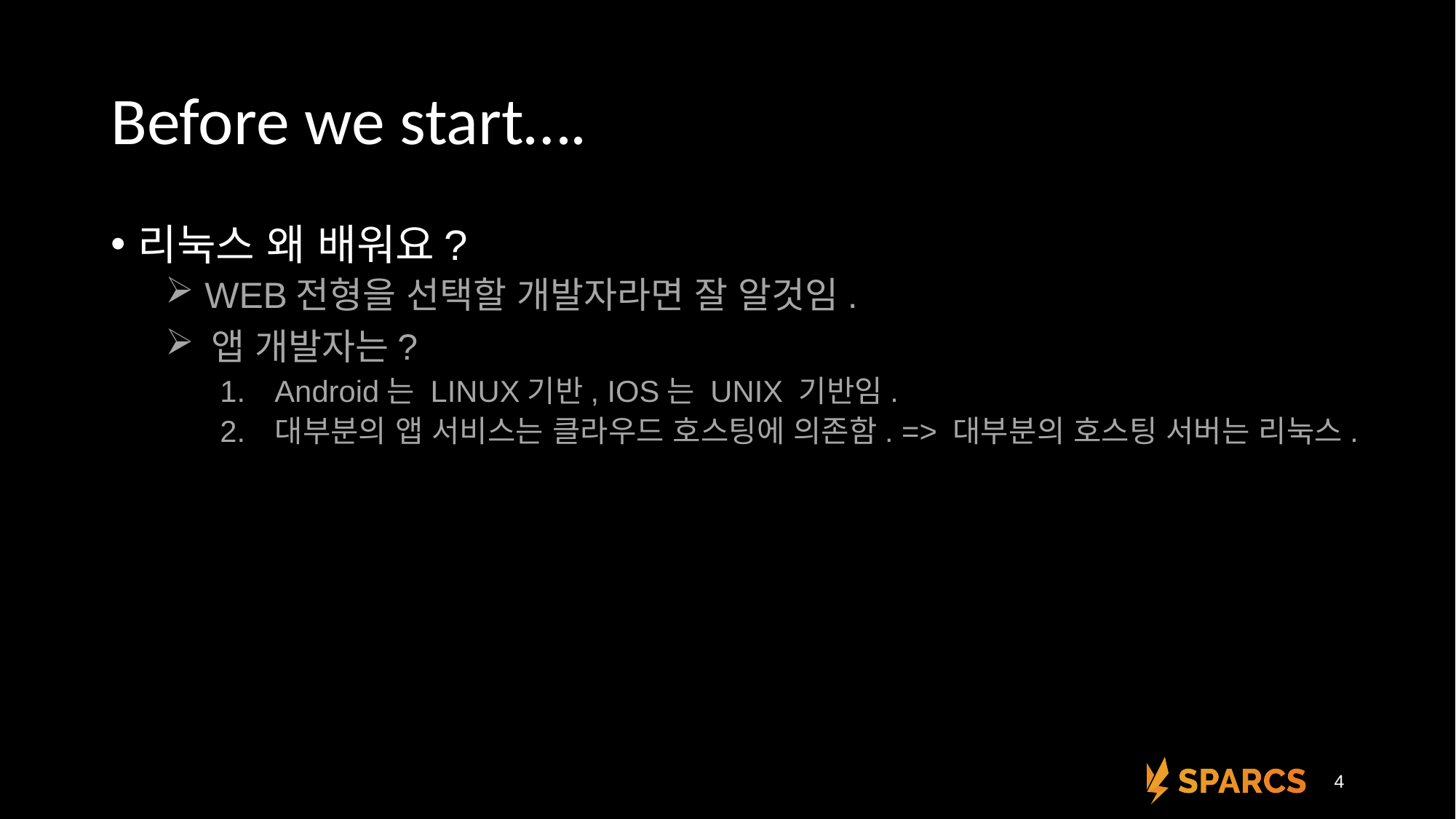

# Before we start….
리눅스 왜 배워요?
 WEB전형을 선택할 개발자라면 잘 알것임.

 앱 개발자는?
Android는 LINUX기반, IOS는 UNIX 기반임.
대부분의 앱 서비스는 클라우드 호스팅에 의존함. => 대부분의 호스팅 서버는 리눅스.

4